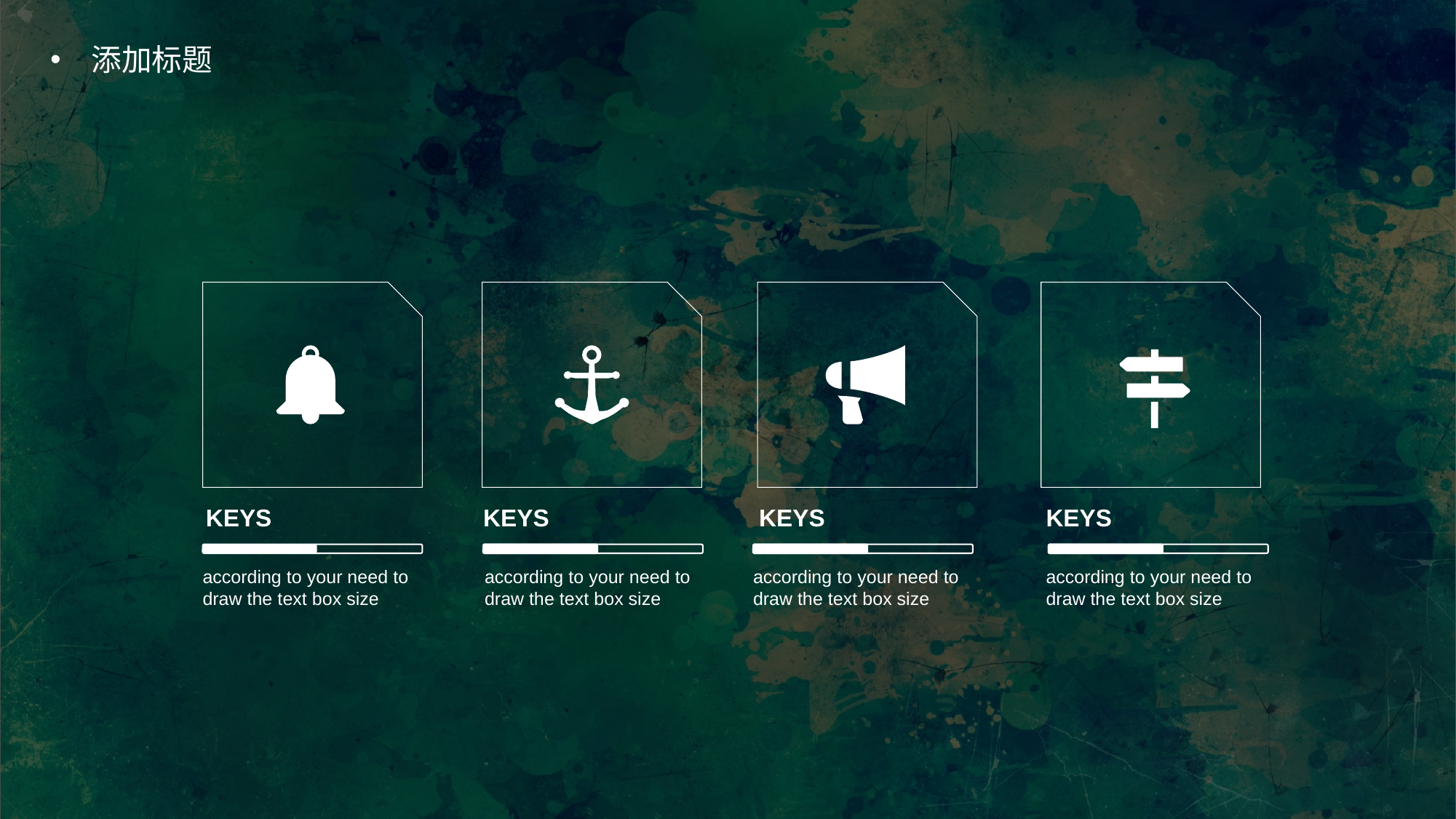

添加标题

KEYS
KEYS
KEYS
KEYS

according to your need to draw the text box size
according to your need to draw the text box size
according to your need to draw the text box size
according to your need to draw the text box size